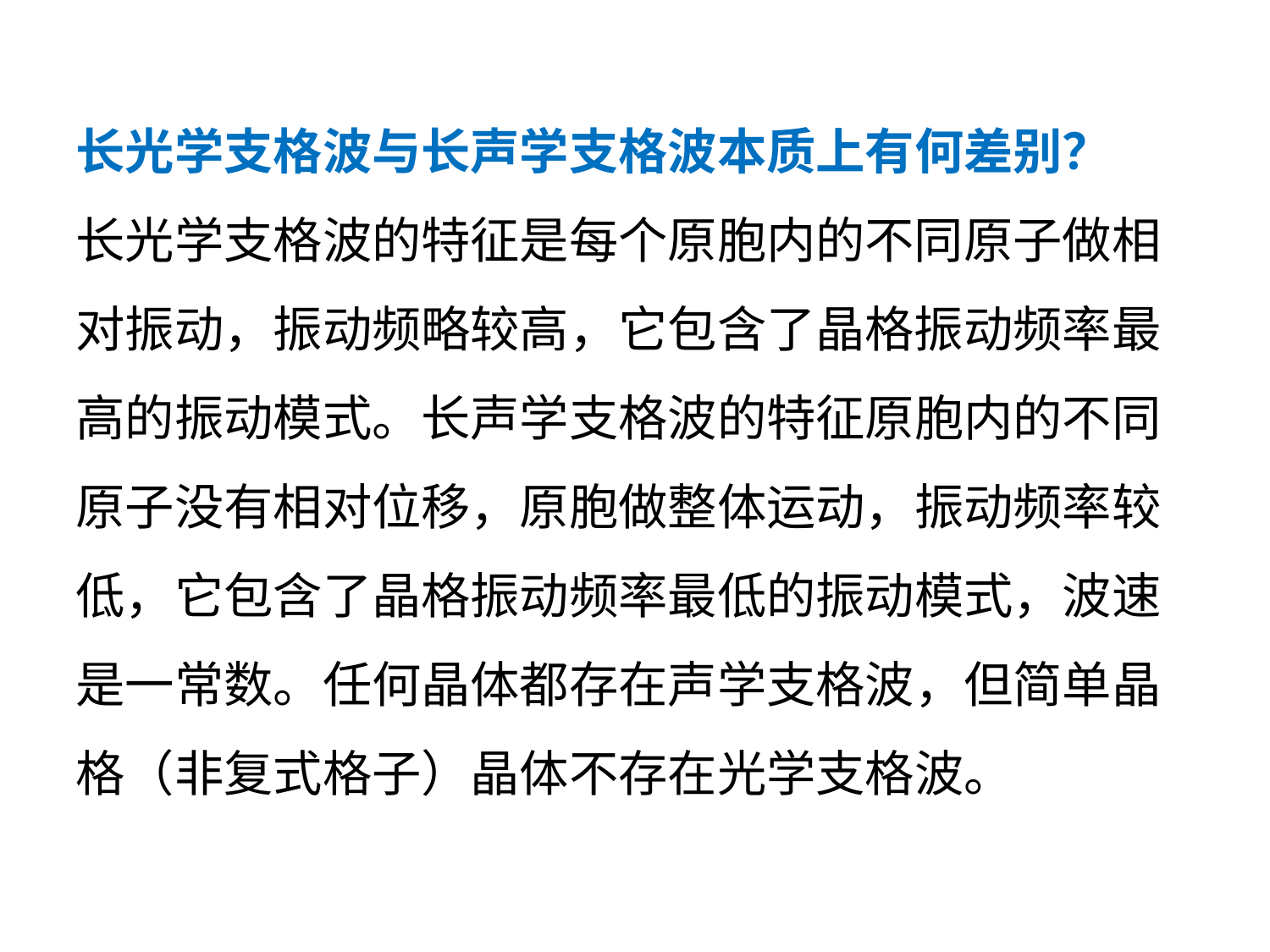

长光学支格波与长声学支格波本质上有何差别？
长光学支格波的特征是每个原胞内的不同原子做相对振动，振动频略较高，它包含了晶格振动频率最高的振动模式。长声学支格波的特征原胞内的不同原子没有相对位移，原胞做整体运动，振动频率较低，它包含了晶格振动频率最低的振动模式，波速是一常数。任何晶体都存在声学支格波，但简单晶格（非复式格子）晶体不存在光学支格波。